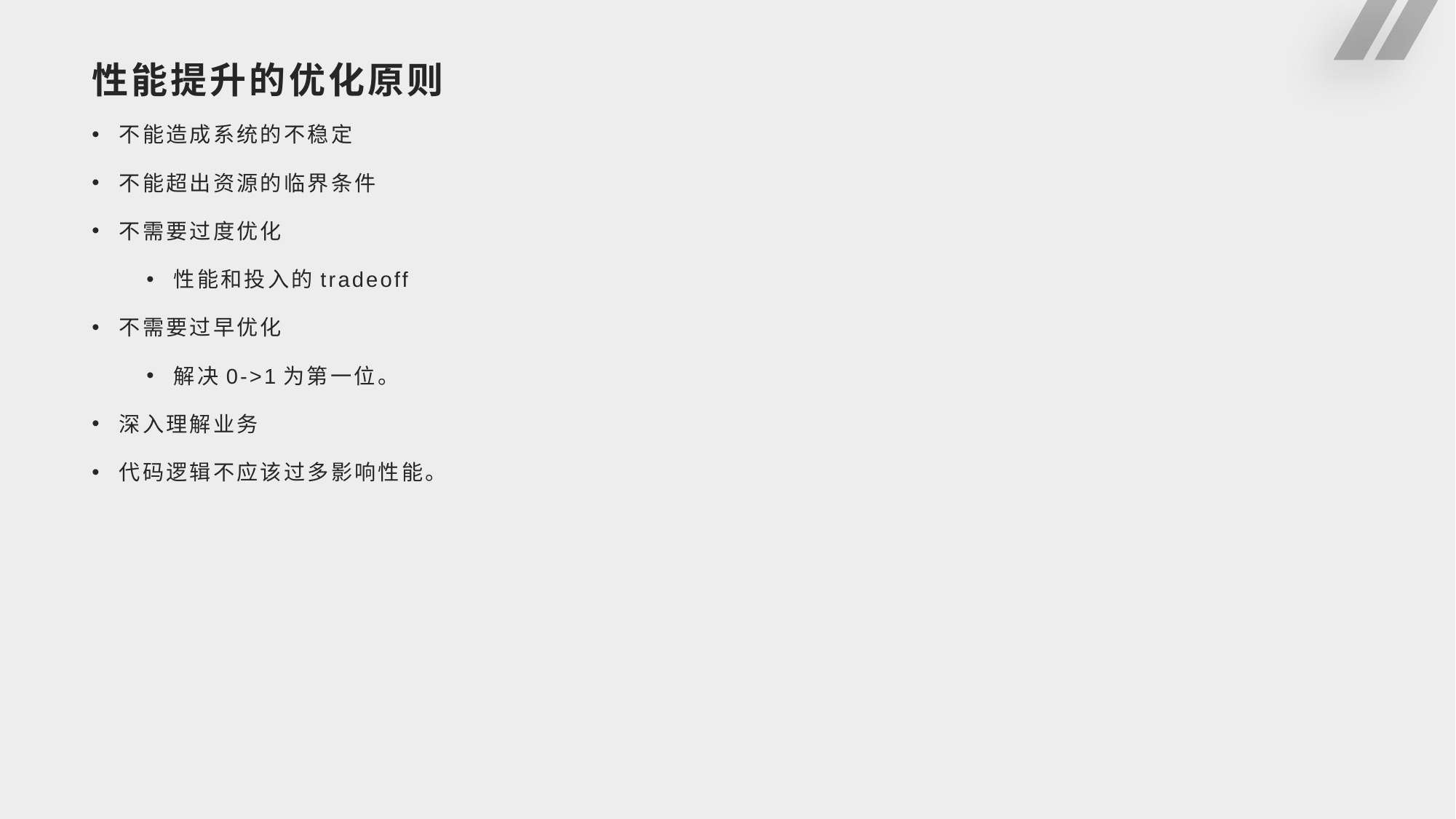

# 性能提升的优化原则
不能造成系统的不稳定
不能超出资源的临界条件
不需要过度优化
性能和投入的tradeoff
不需要过早优化
解决0->1为第一位。
深入理解业务
代码逻辑不应该过多影响性能。